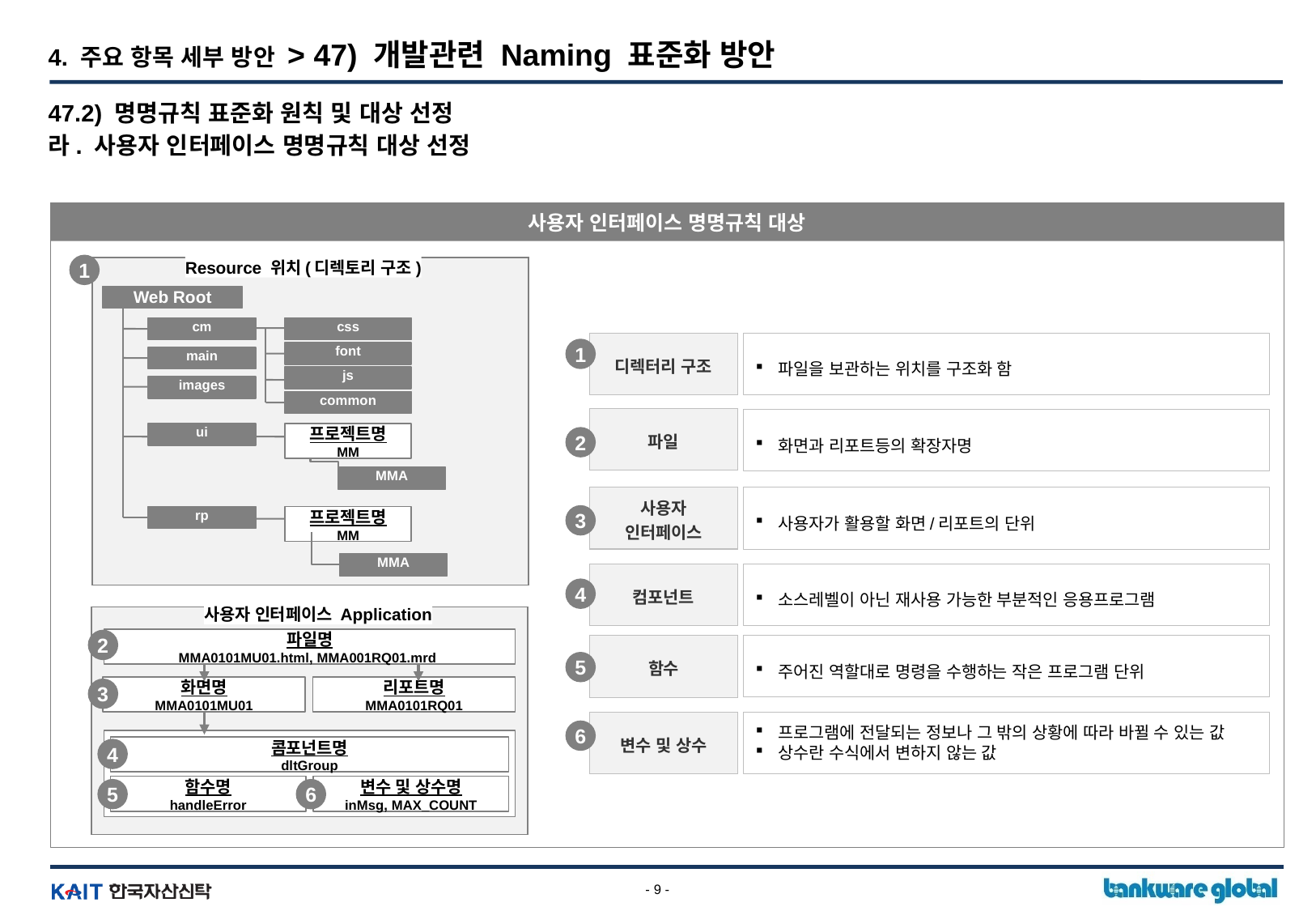

4. 주요 항목 세부 방안 > 47) 개발관련 Naming 표준화 방안
47.2) 명명규칙 표준화 원칙 및 대상 선정
라. 사용자 인터페이스 명명규칙 대상 선정

사용자 인터페이스 명명규칙 대상
Resource 위치(디렉토리 구조)

Web Root
cm
css
font
main
js
images
common
ui
프로젝트명
MM
MMA
rp
프로젝트명
MM
사용자 인터페이스 Application

파일명
MMA0101MU01.html, MMA001RQ01.mrd
화면명
MMA0101MU01
리포트명
MMA0101RQ01

콤포넌트명
dltGroup
함수명
handleError
변수 및 상수명
inMsg, MAX_COUNT
1
파일을 보관하는 위치를 구조화 함
디렉터리 구조
1
파일
화면과 리포트등의 확장자명
2
사용자가 활용할 화면/리포트의 단위
사용자
인터페이스
3
MMA
소스레벨이 아닌 재사용 가능한 부분적인 응용프로그램
컴포넌트
4
2
주어진 역할대로 명령을 수행하는 작은 프로그램 단위
함수
5
3
프로그램에 전달되는 정보나 그 밖의 상황에 따라 바뀔 수 있는 값
상수란 수식에서 변하지 않는 값
변수 및 상수
6
4
6
5
6